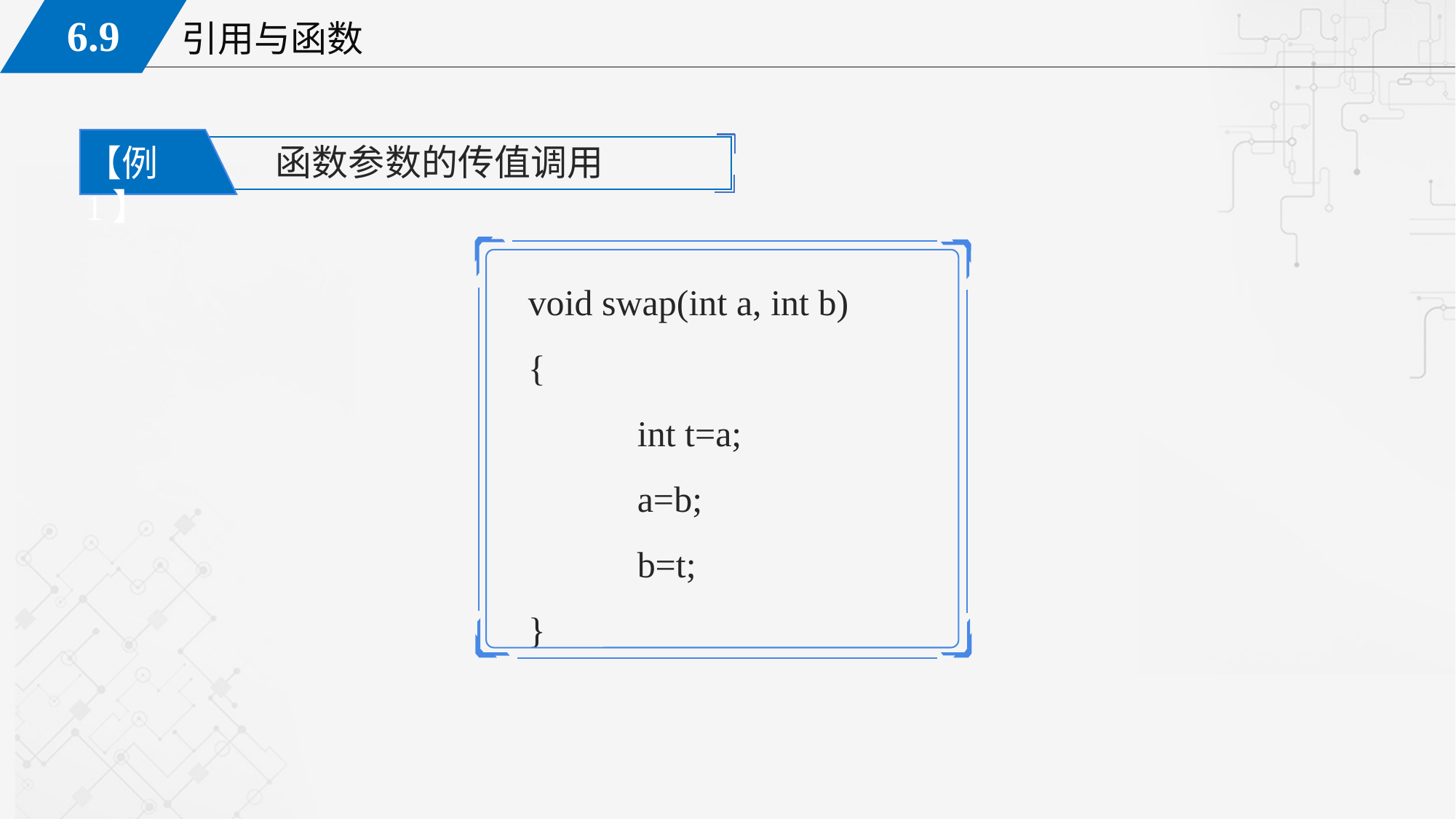

函数参数的传值调用
【例1】

void swap(int a, int b)
{
	int t=a;
	a=b;
	b=t;
}